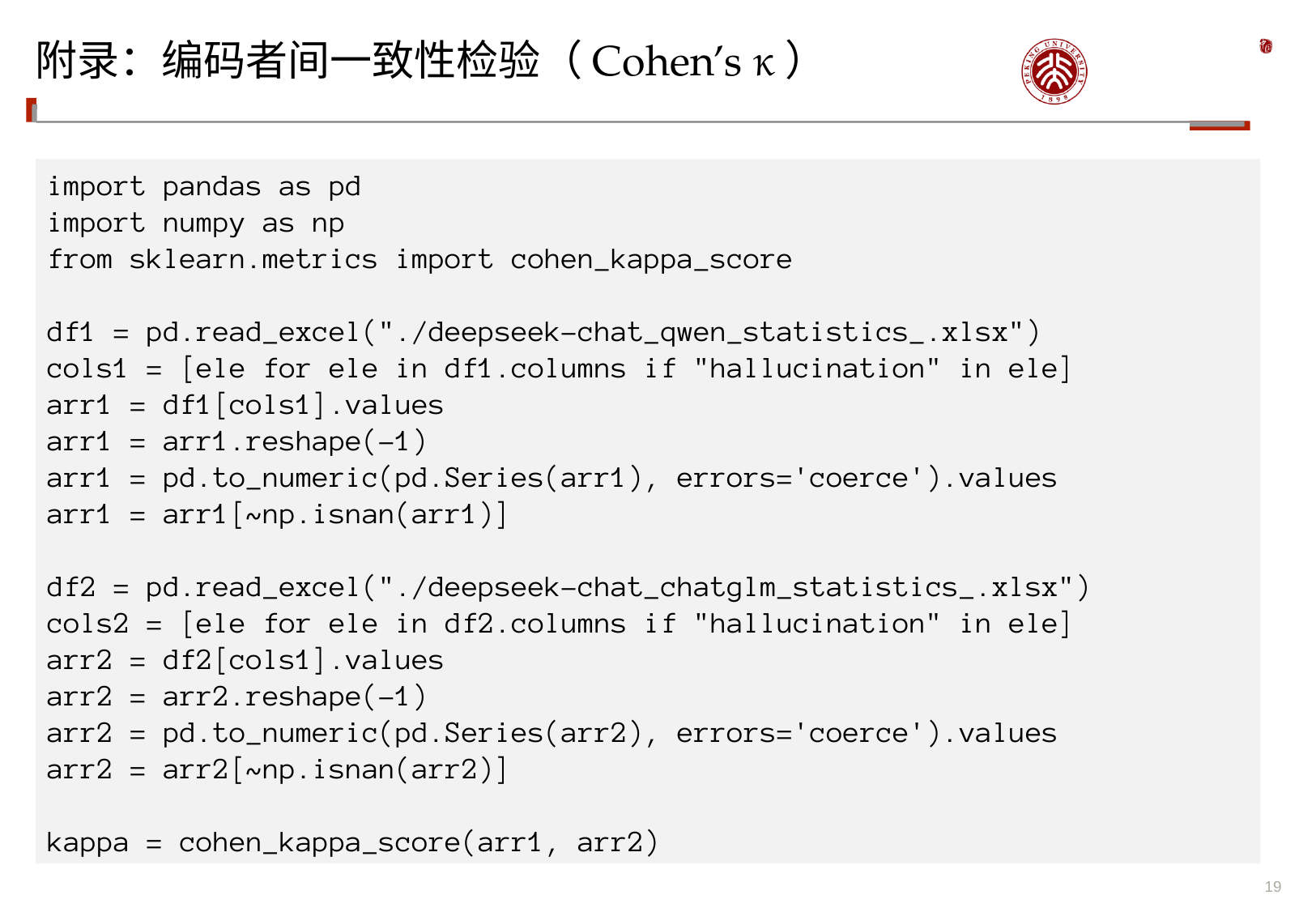

# 附录：编码者间一致性检验（Cohen’s κ）
import pandas as pd
import numpy as np
from sklearn.metrics import cohen_kappa_score

df1 = pd.read_excel("./deepseek-chat_qwen_statistics_.xlsx")
cols1 = [ele for ele in df1.columns if "hallucination" in ele]
arr1 = df1[cols1].values
arr1 = arr1.reshape(-1)
arr1 = pd.to_numeric(pd.Series(arr1), errors='coerce').values
arr1 = arr1[~np.isnan(arr1)]

df2 = pd.read_excel("./deepseek-chat_chatglm_statistics_.xlsx")
cols2 = [ele for ele in df2.columns if "hallucination" in ele]
arr2 = df2[cols1].values
arr2 = arr2.reshape(-1)
arr2 = pd.to_numeric(pd.Series(arr2), errors='coerce').values
arr2 = arr2[~np.isnan(arr2)]

kappa = cohen_kappa_score(arr1, arr2)